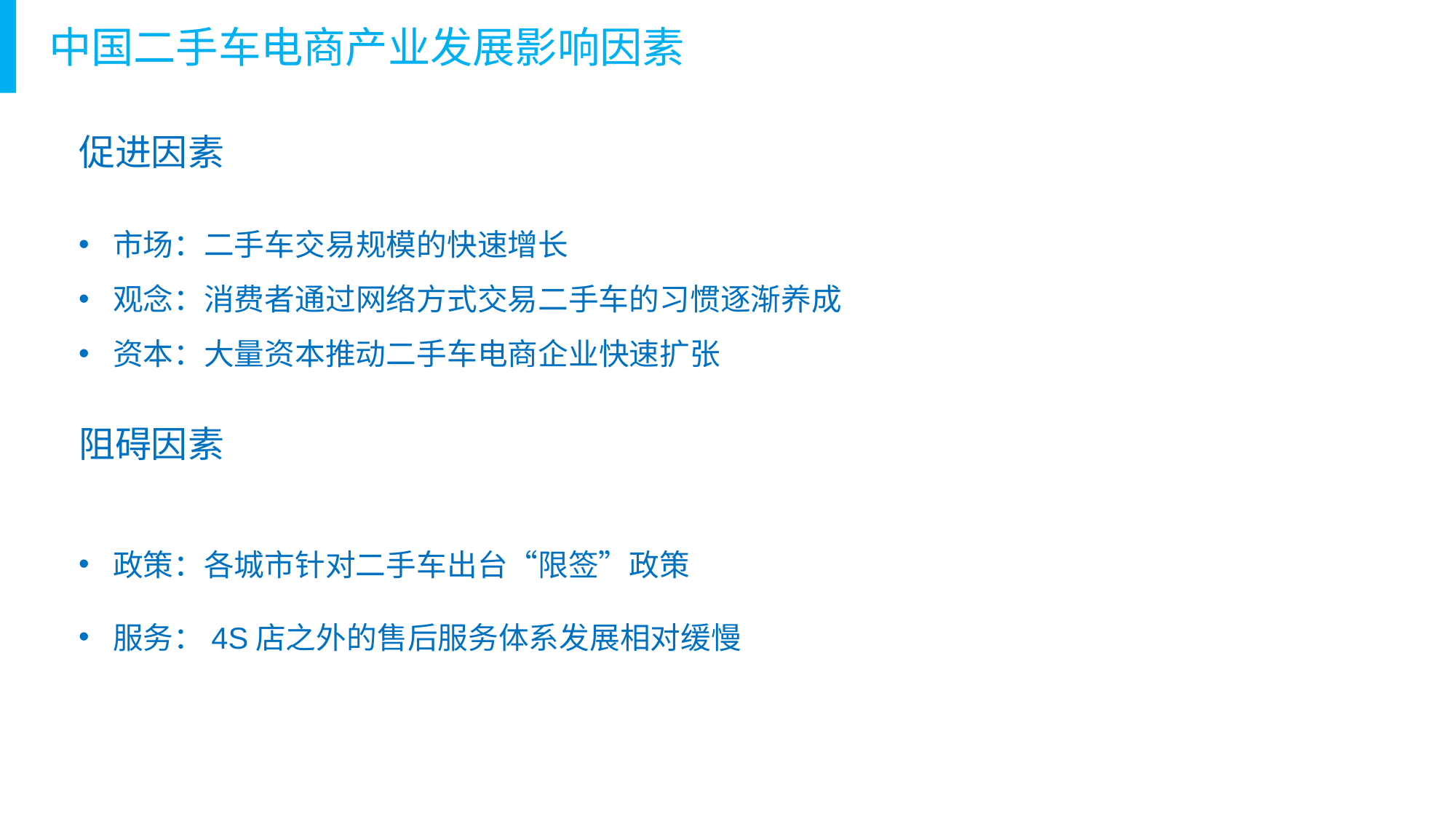

中国二手车电商产业发展影响因素
促进因素
市场：二手车交易规模的快速增长
观念：消费者通过网络方式交易二手车的习惯逐渐养成
资本：大量资本推动二手车电商企业快速扩张
阻碍因素
政策：各城市针对二手车出台“限签”政策
服务：4S店之外的售后服务体系发展相对缓慢